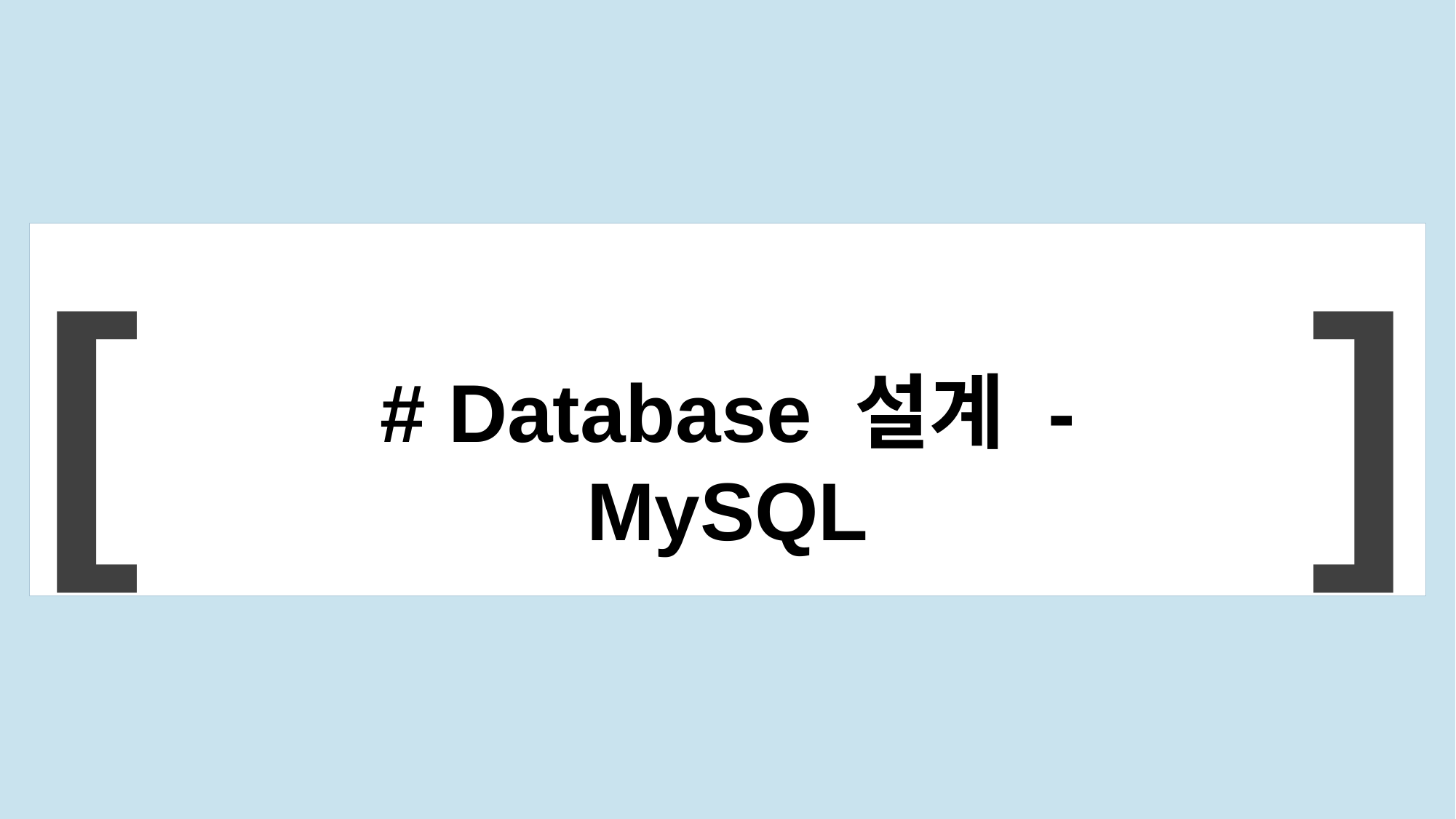

[              ]
# Database 설계 - MySQL